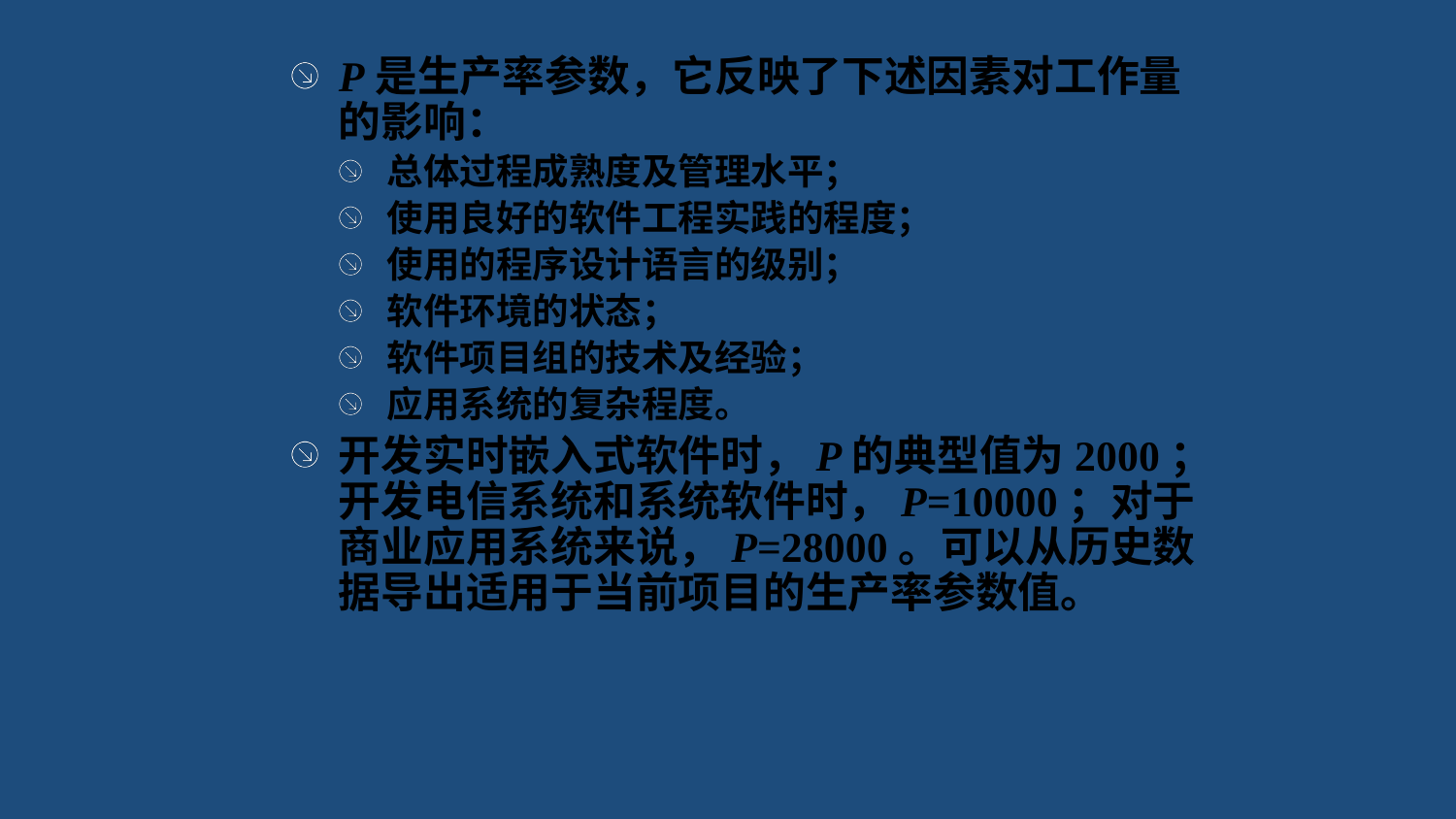

P是生产率参数，它反映了下述因素对工作量的影响：
总体过程成熟度及管理水平；
使用良好的软件工程实践的程度；
使用的程序设计语言的级别；
软件环境的状态；
软件项目组的技术及经验；
应用系统的复杂程度。
开发实时嵌入式软件时，P的典型值为2000；开发电信系统和系统软件时，P=10000；对于商业应用系统来说，P=28000。可以从历史数据导出适用于当前项目的生产率参数值。